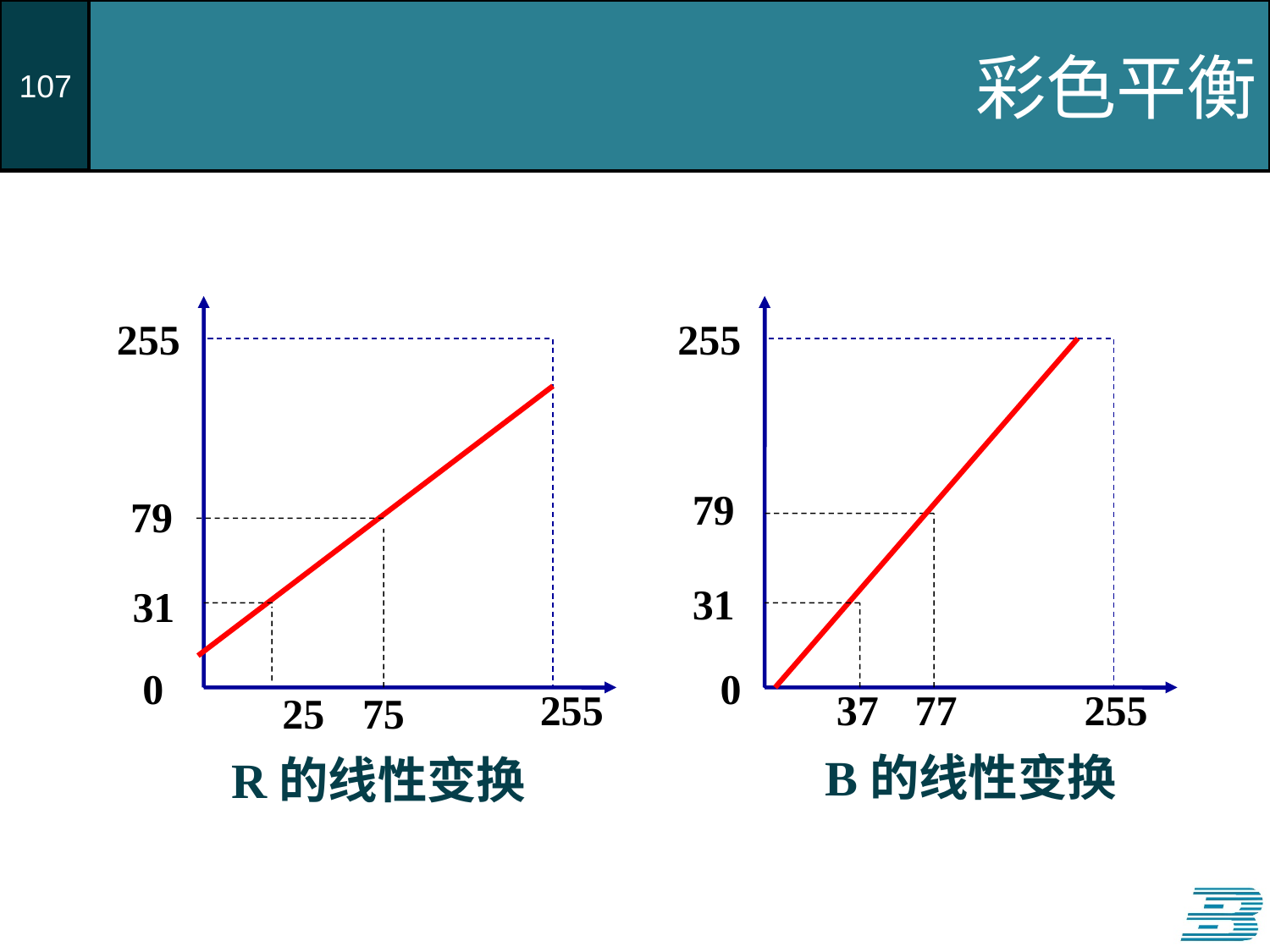

# 彩色平衡

255

79

31

0
255
25
75

R的线性变换

255

79

31

0
37
77
255

B的线性变换